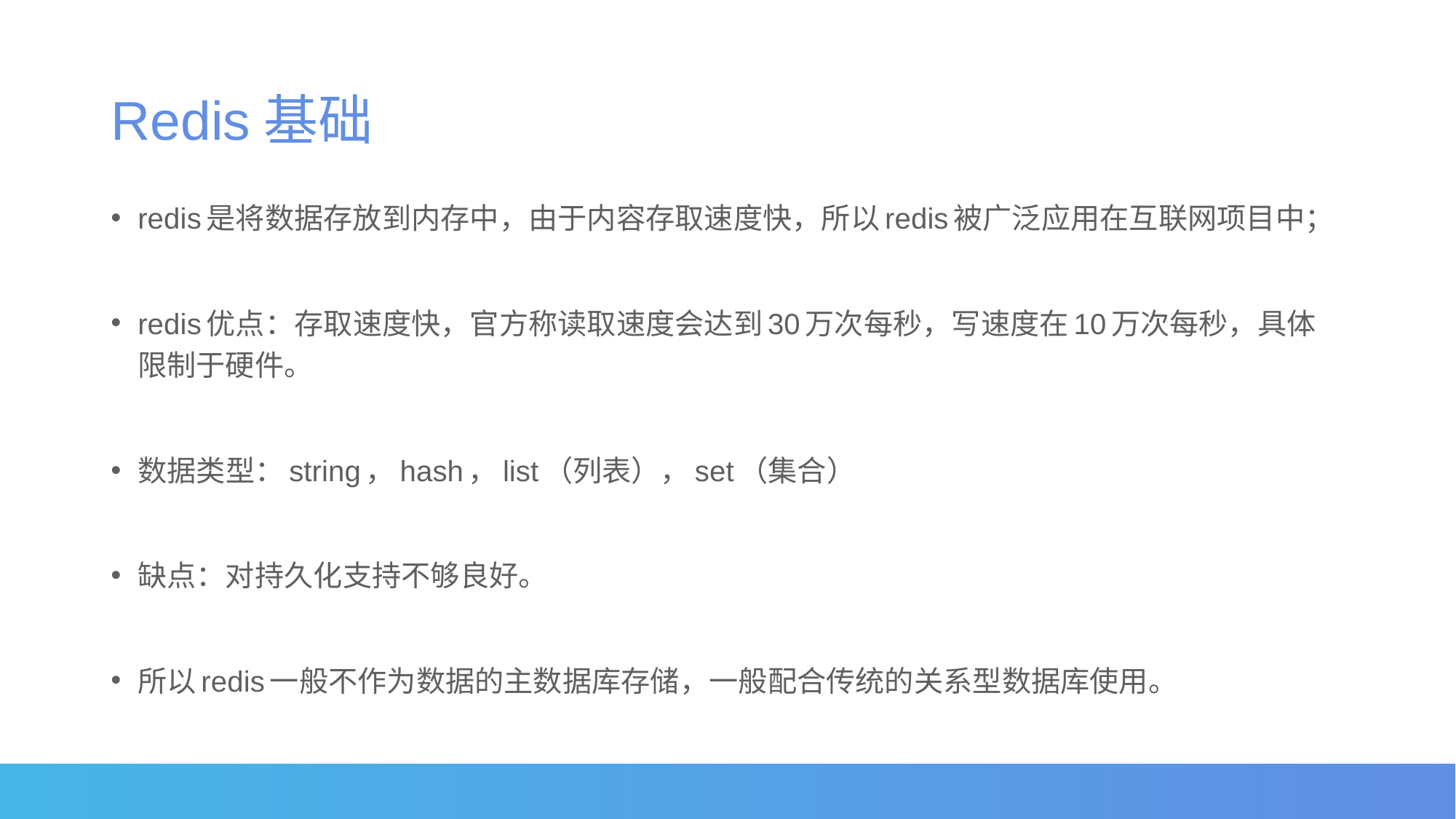

Redis基础
redis是将数据存放到内存中，由于内容存取速度快，所以redis被广泛应用在互联网项目中；

redis优点：存取速度快，官方称读取速度会达到30万次每秒，写速度在10万次每秒，具体限制于硬件。

数据类型：string，hash，list（列表），set（集合）

缺点：对持久化支持不够良好。

所以redis一般不作为数据的主数据库存储，一般配合传统的关系型数据库使用。